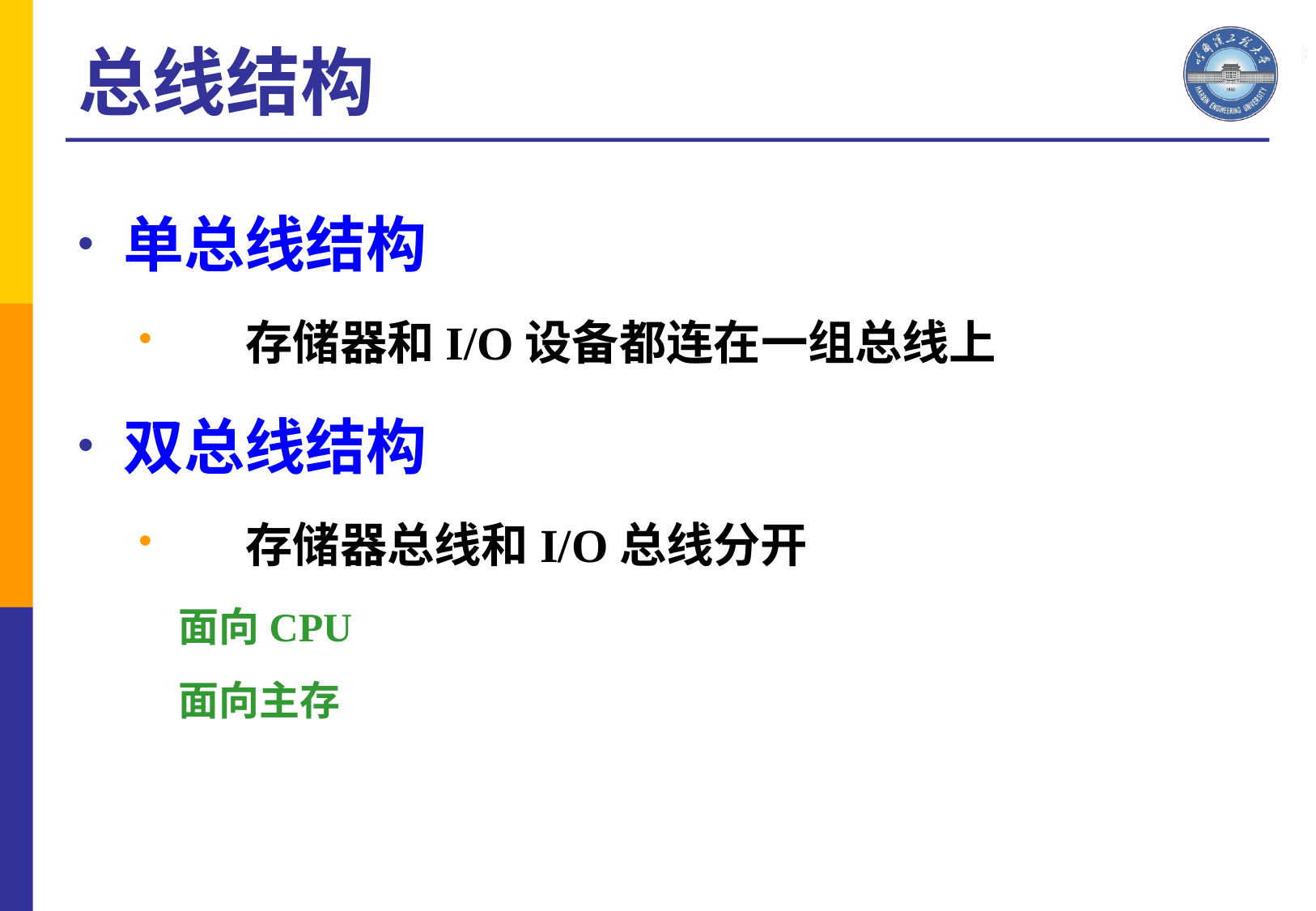

总线结构
单总线结构

	存储器和I/O设备都连在一组总线上

双总线结构

	存储器总线和I/O总线分开

          面向CPU

          面向主存